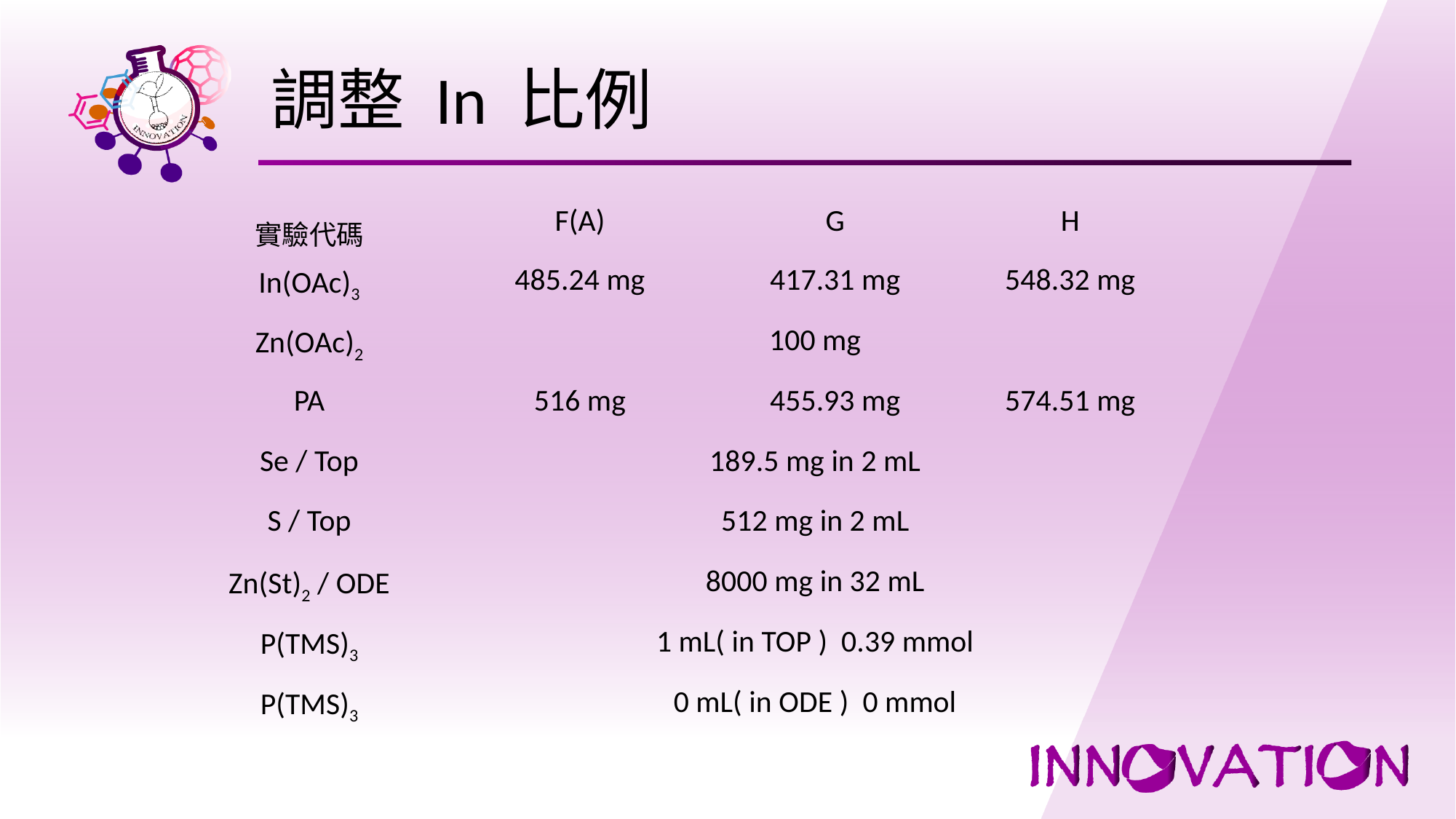

# 調整 In 比例
| 實驗代碼 | F(A) | G | H |
| --- | --- | --- | --- |
| In(OAc)3 | 485.24 mg | 417.31 mg | 548.32 mg |
| Zn(OAc)2 | 100 mg |  |  |
| PA | 516 mg | 455.93 mg | 574.51 mg |
| Se / Top | 189.5 mg in 2 mL |  |  |
| S / Top | 512 mg in 2 mL |  |  |
| Zn(St)2 / ODE | 8000 mg in 32 mL |  |  |
| P(TMS)3 | 1 mL( in TOP ) 0.39 mmol |  |  |
| P(TMS)3 | 0 mL( in ODE ) 0 mmol |  |  |